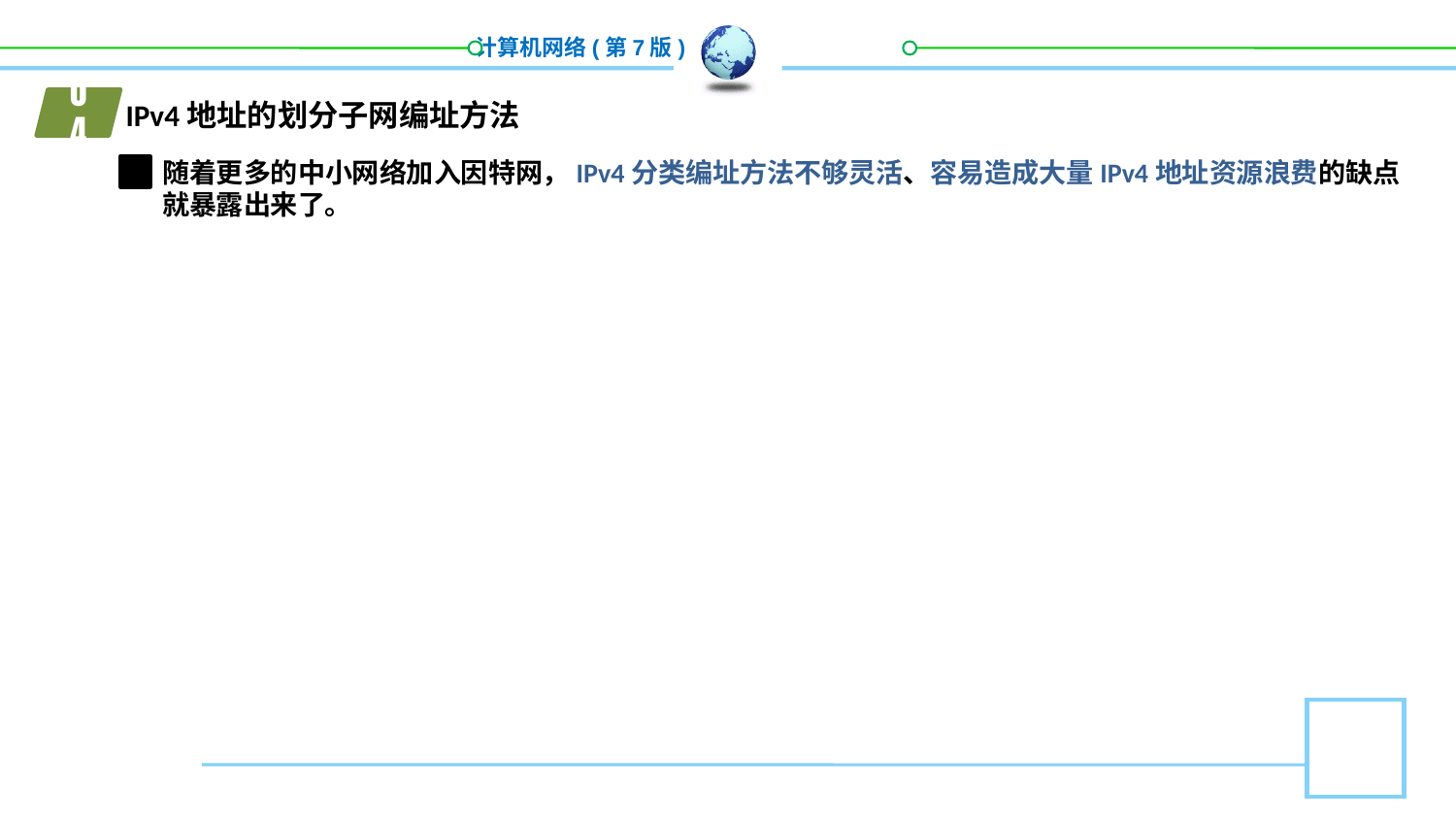

04
IPv4地址的划分子网编址方法
随着更多的中小网络加入因特网，IPv4分类编址方法不够灵活、容易造成大量IPv4地址资源浪费的缺点就暴露出来了。